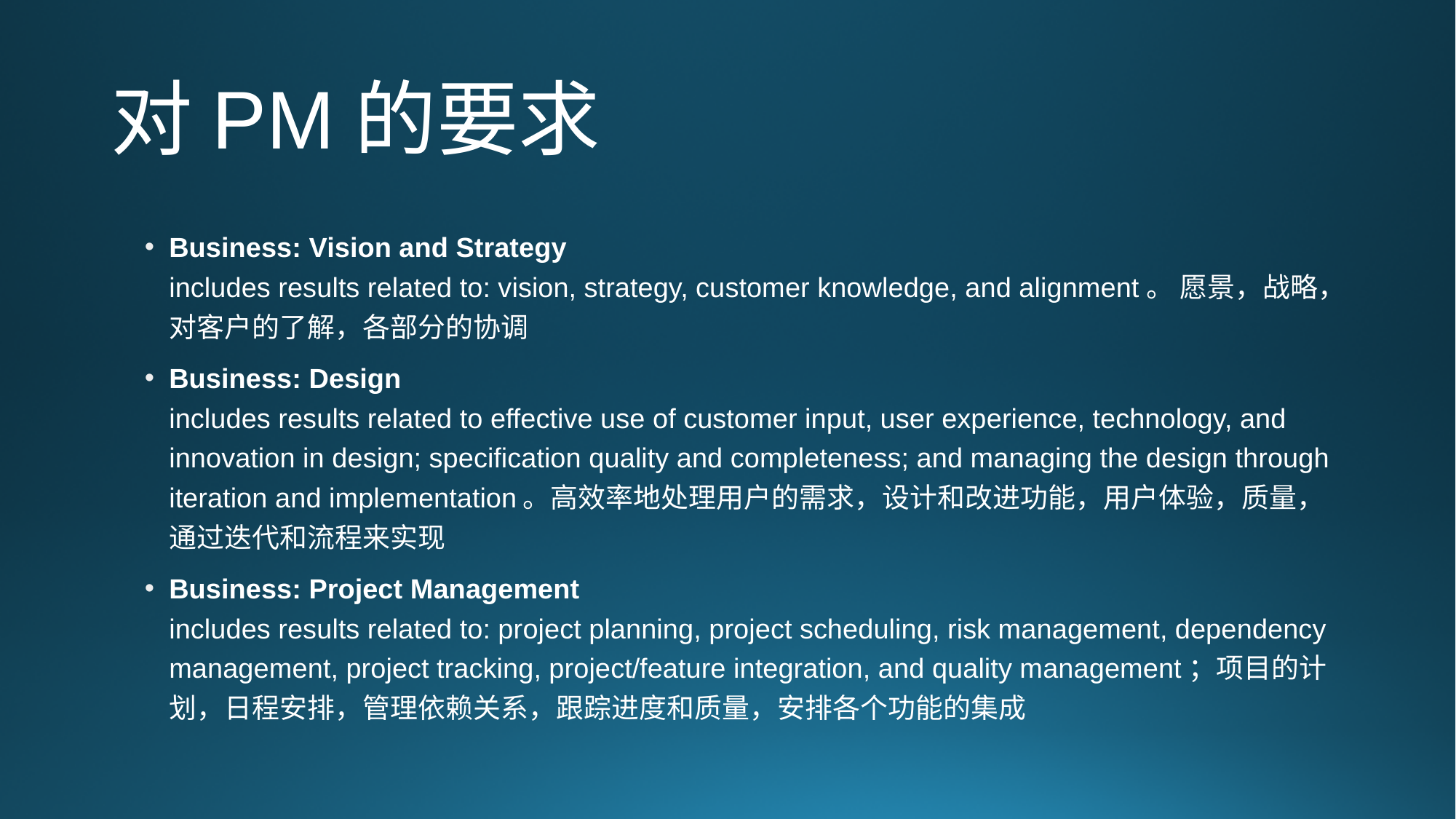

# 对PM的要求
Business: Vision and Strategy 
includes results related to: vision, strategy, customer knowledge, and alignment。 愿景，战略，对客户的了解，各部分的协调
Business: Design  
includes results related to effective use of customer input, user experience, technology, and innovation in design; specification quality and completeness; and managing the design through iteration and implementation。高效率地处理用户的需求，设计和改进功能，用户体验，质量，通过迭代和流程来实现
Business: Project Management 
includes results related to: project planning, project scheduling, risk management, dependency management, project tracking, project/feature integration, and quality management；项目的计划，日程安排，管理依赖关系，跟踪进度和质量，安排各个功能的集成